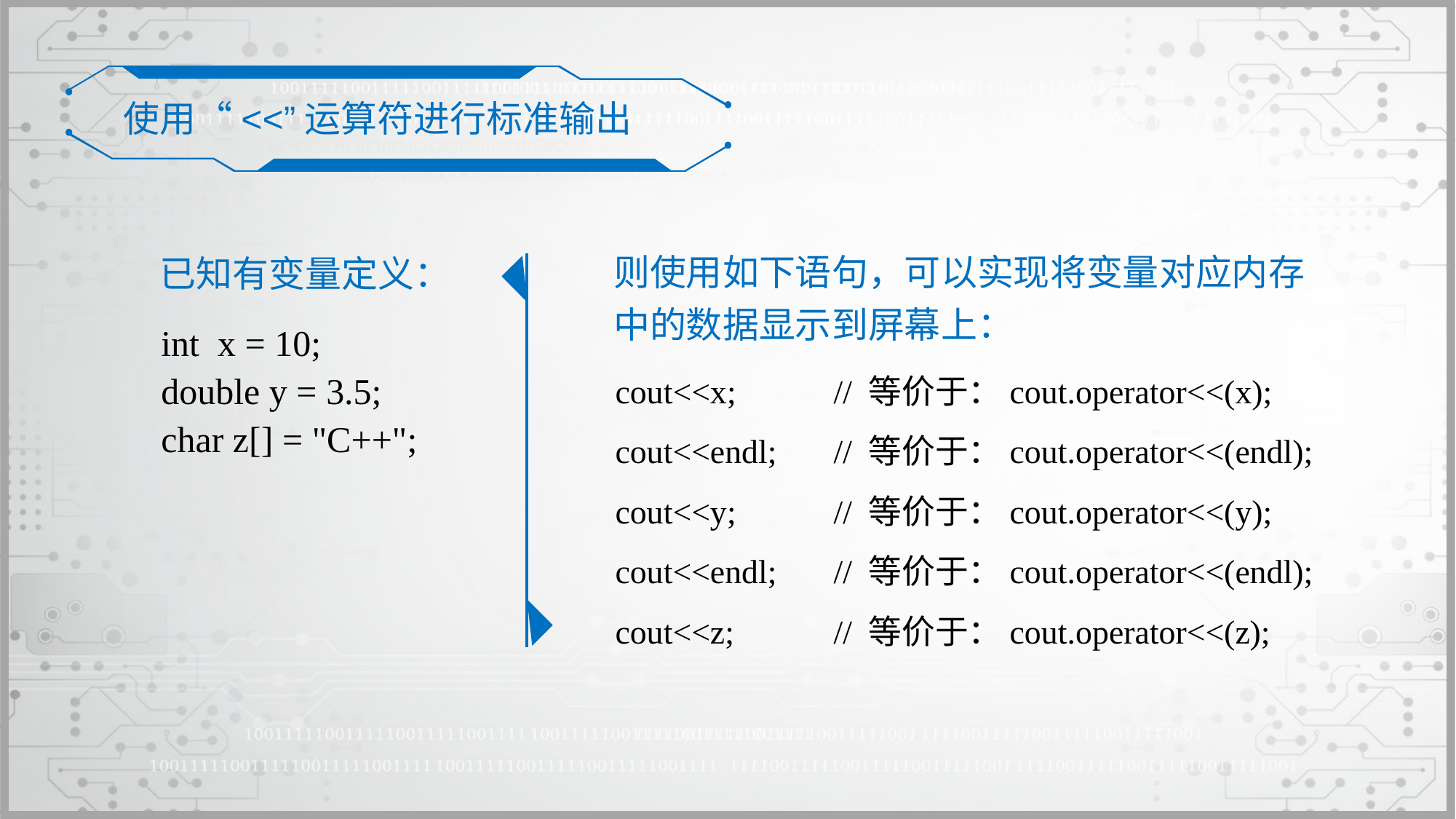

使用“<<”运算符进行标准输出
则使用如下语句，可以实现将变量对应内存中的数据显示到屏幕上：
cout<<x;	// 等价于：cout.operator<<(x);
cout<<endl;	// 等价于：cout.operator<<(endl);
cout<<y;	// 等价于：cout.operator<<(y);
cout<<endl;	// 等价于：cout.operator<<(endl);
cout<<z;	// 等价于：cout.operator<<(z);
已知有变量定义：
int  x = 10;
double y = 3.5;
char z[] = "C++";